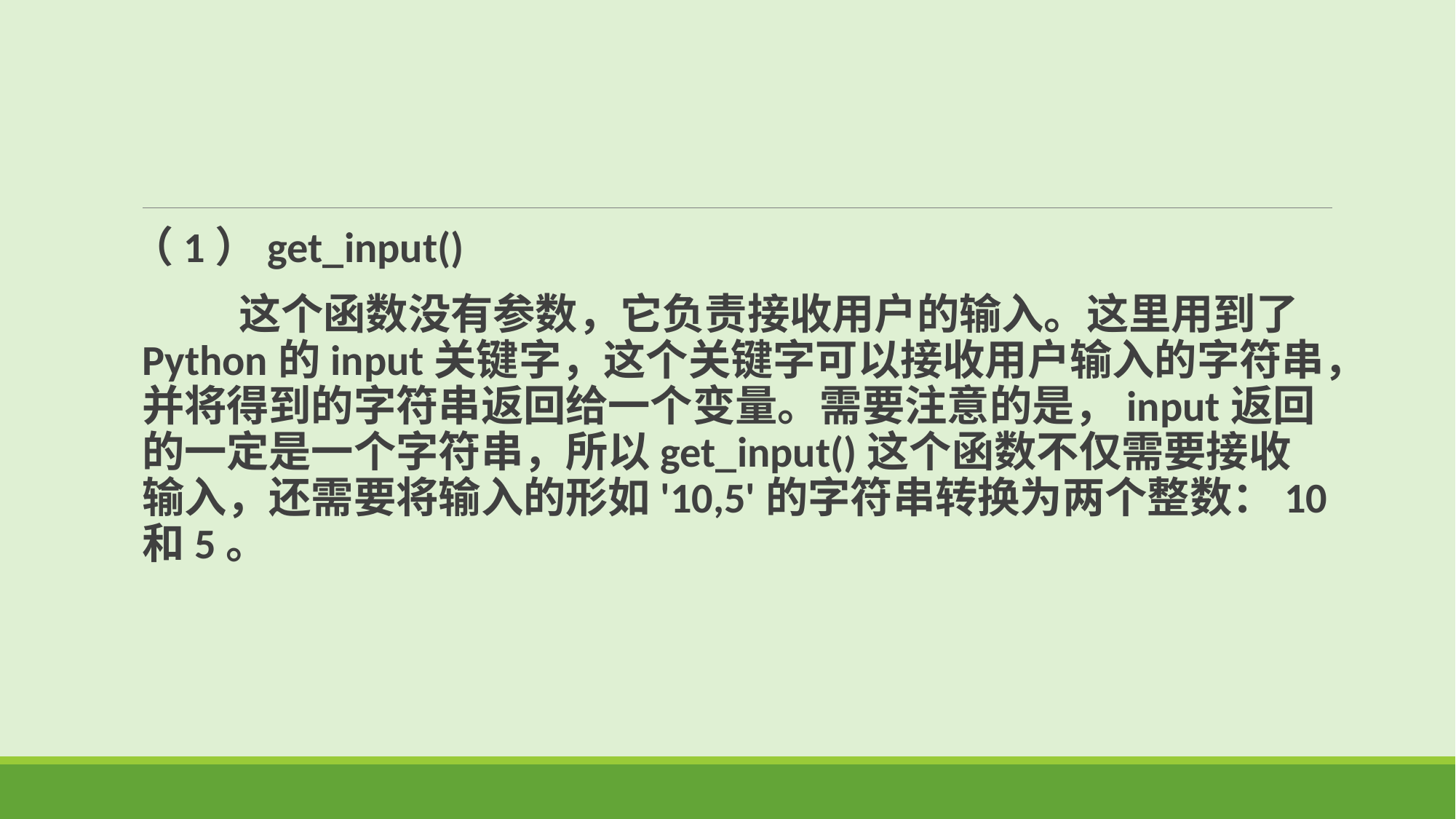

（1）get_input()
         这个函数没有参数，它负责接收用户的输入。这里用到了Python的input关键字，这个关键字可以接收用户输入的字符串，并将得到的字符串返回给一个变量。需要注意的是，input返回的一定是一个字符串，所以get_input()这个函数不仅需要接收输入，还需要将输入的形如'10,5'的字符串转换为两个整数：10和5。